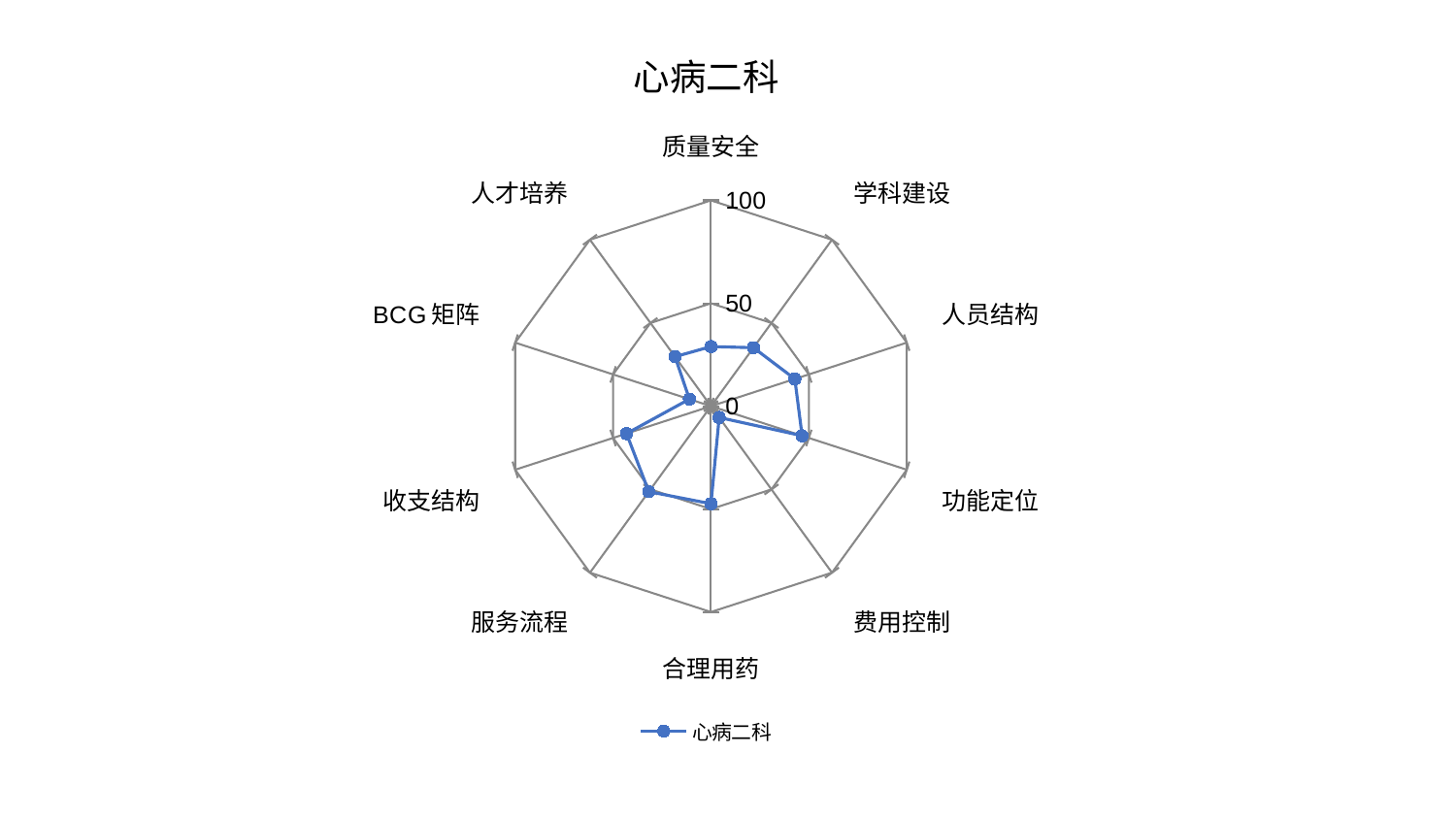

### Chart: 心病二科

| Category | 心病二科 |
|---|---|
| 质量安全 | 28.976290405423278 |
| 学科建设 | 35.15719253001939 |
| 人员结构 | 42.83497759917898 |
| 功能定位 | 46.56194208700022 |
| 费用控制 | 6.784662518099807 |
| 合理用药 | 47.402717925456045 |
| 服务流程 | 51.34643208389235 |
| 收支结构 | 43.14418569564589 |
| BCG矩阵 | 11.020536684223426 |
| 人才培养 | 29.742001185129457 |
145